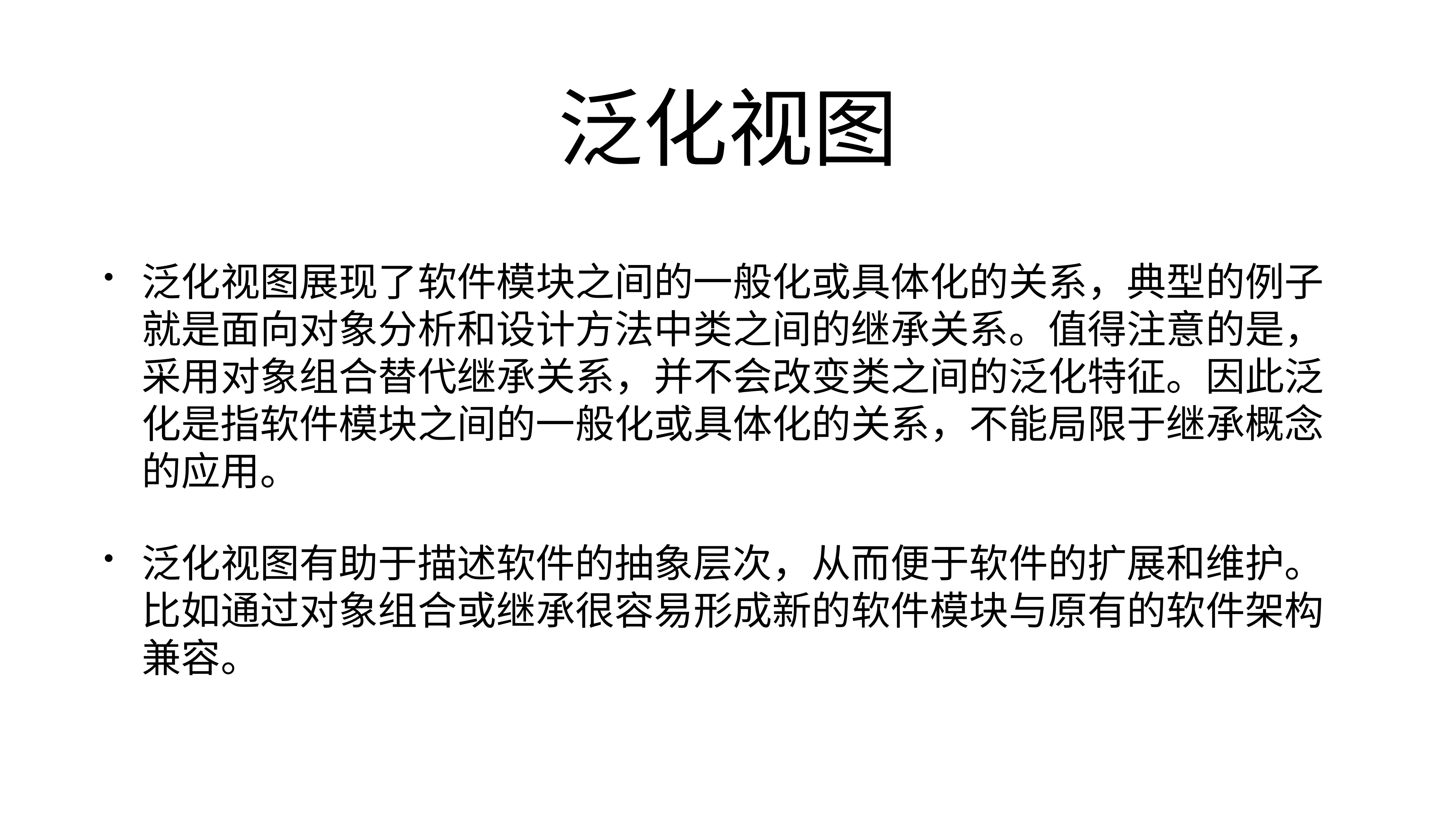

# 泛化视图
泛化视图展现了软件模块之间的一般化或具体化的关系，典型的例子就是面向对象分析和设计方法中类之间的继承关系。值得注意的是，采用对象组合替代继承关系，并不会改变类之间的泛化特征。因此泛化是指软件模块之间的一般化或具体化的关系，不能局限于继承概念的应用。
泛化视图有助于描述软件的抽象层次，从而便于软件的扩展和维护。比如通过对象组合或继承很容易形成新的软件模块与原有的软件架构兼容。